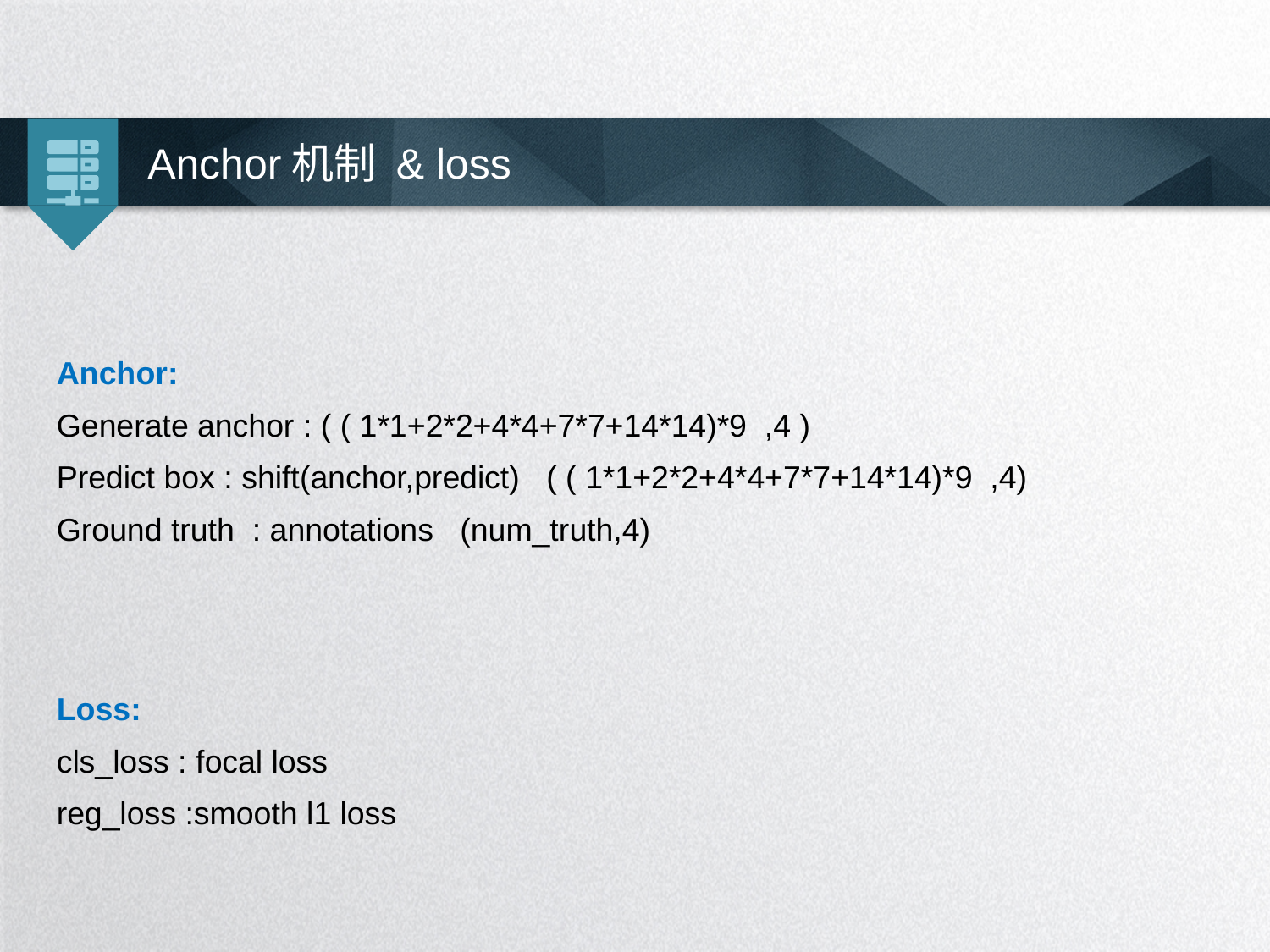

Anchor机制 & loss
Anchor:
Generate anchor : ( ( 1*1+2*2+4*4+7*7+14*14)*9  ,4 )
Predict box : shift(anchor,predict)   ( ( 1*1+2*2+4*4+7*7+14*14)*9  ,4)
Ground truth  : annotations   (num_truth,4)

Loss:
cls_loss : focal loss
reg_loss :smooth l1 loss
延时符